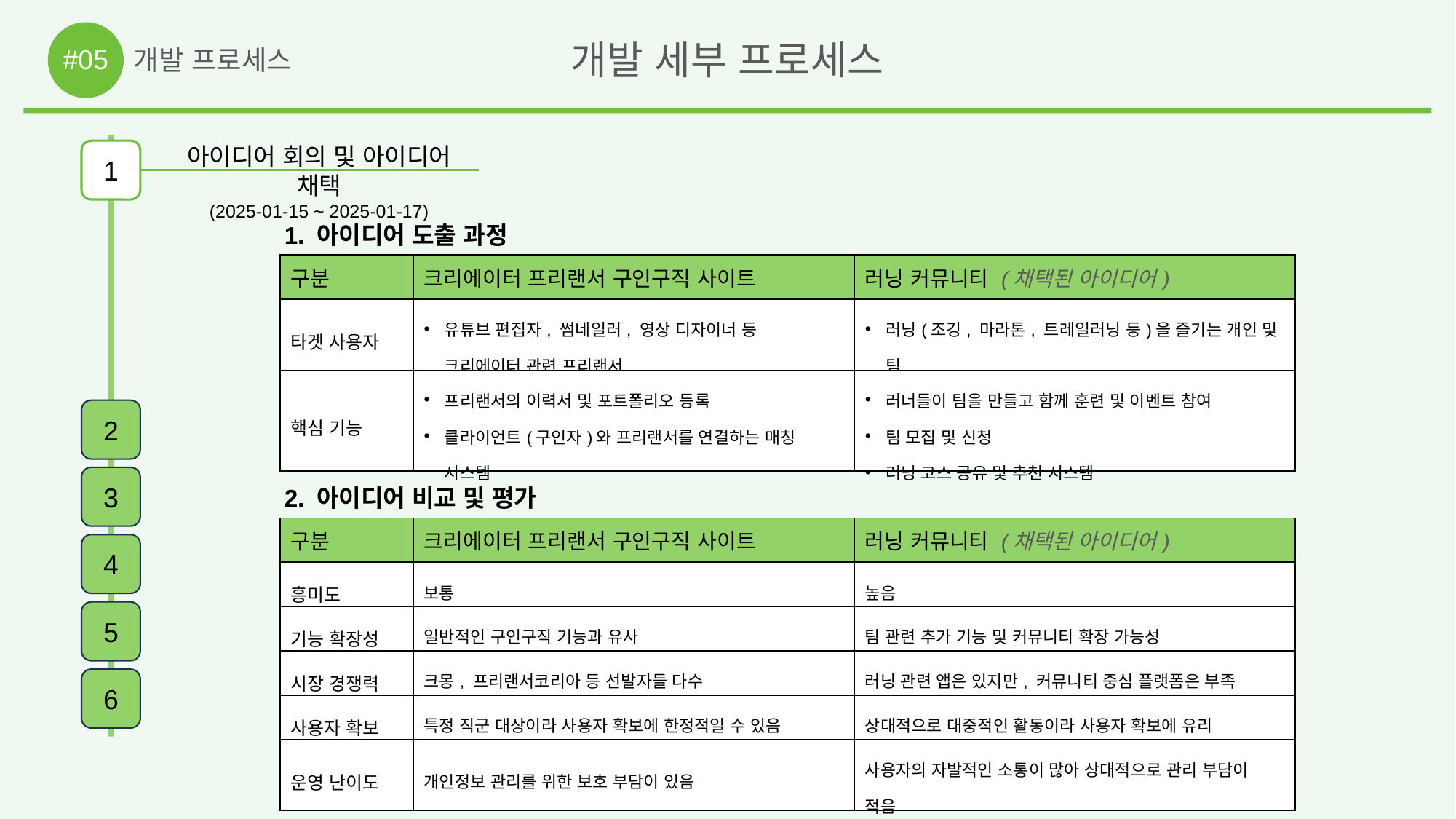

#05
개발 세부 프로세스
개발 프로세스

아이디어 회의 및 아이디어 채택
(2025-01-15 ~ 2025-01-17)
1
| 1. 아이디어 도출 과정 |  |  |
| --- | --- | --- |
| 구분 | 크리에이터 프리랜서 구인구직 사이트 | 러닝 커뮤니티 (채택된 아이디어) |
| 타겟 사용자 | 유튜브 편집자, 썸네일러, 영상 디자이너 등 크리에이터 관련 프리랜서 | 러닝(조깅, 마라톤, 트레일러닝 등)을 즐기는 개인 및 팀 |
| 핵심 기능 | 프리랜서의 이력서 및 포트폴리오 등록 클라이언트(구인자)와 프리랜서를 연결하는 매칭 시스템 | 러너들이 팀을 만들고 함께 훈련 및 이벤트 참여 팀 모집 및 신청 러닝 코스 공유 및 추천 시스템 |
2

3
| 2. 아이디어 비교 및 평가 |  |  |
| --- | --- | --- |
| 구분 | 크리에이터 프리랜서 구인구직 사이트 | 러닝 커뮤니티 (채택된 아이디어) |
| 흥미도 | 보통 | 높음 |
| 기능 확장성 | 일반적인 구인구직 기능과 유사 | 팀 관련 추가 기능 및 커뮤니티 확장 가능성 |
| 시장 경쟁력 | 크몽, 프리랜서코리아 등 선발자들 다수 | 러닝 관련 앱은 있지만, 커뮤니티 중심 플랫폼은 부족 |
| 사용자 확보 | 특정 직군 대상이라 사용자 확보에 한정적일 수 있음 | 상대적으로 대중적인 활동이라 사용자 확보에 유리 |
| 운영 난이도 | 개인정보 관리를 위한 보호 부담이 있음 | 사용자의 자발적인 소통이 많아 상대적으로 관리 부담이 적음 |
4
5
6